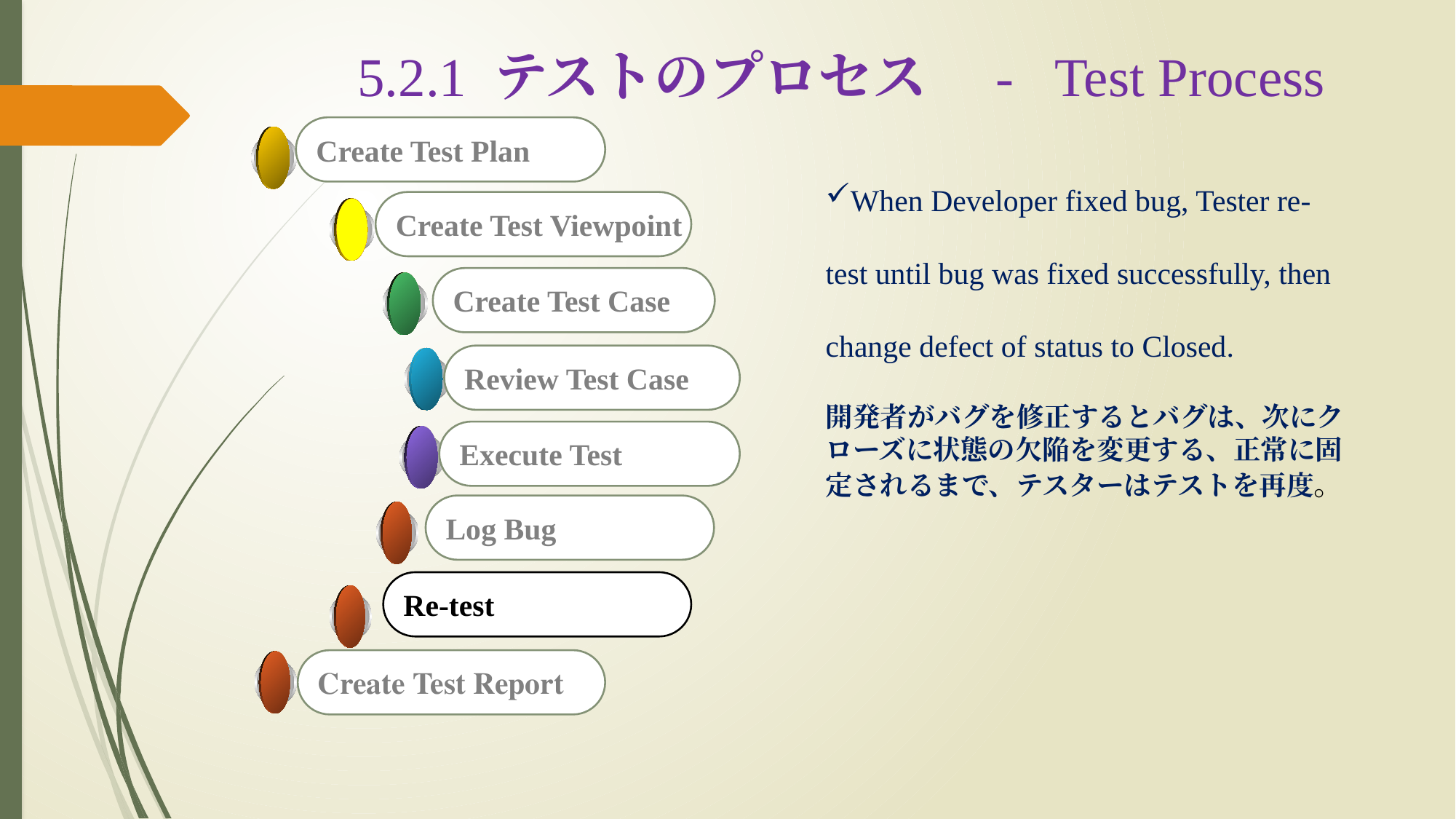

# 5.2.1 テストのプロセス　-   Test Process
Create Test Plan

When Developer fixed bug, Tester re-test until bug was fixed successfully, then change defect of status to Closed.

開発者がバグを修正するとバグは、次にクローズに状態の欠陥を変更する、正常に固定されるまで、テスターはテストを再度。
Create Test Viewpoint

Create Test Case

Review Test Case

Execute Test

Log Bug

Re-test

Create Test Report